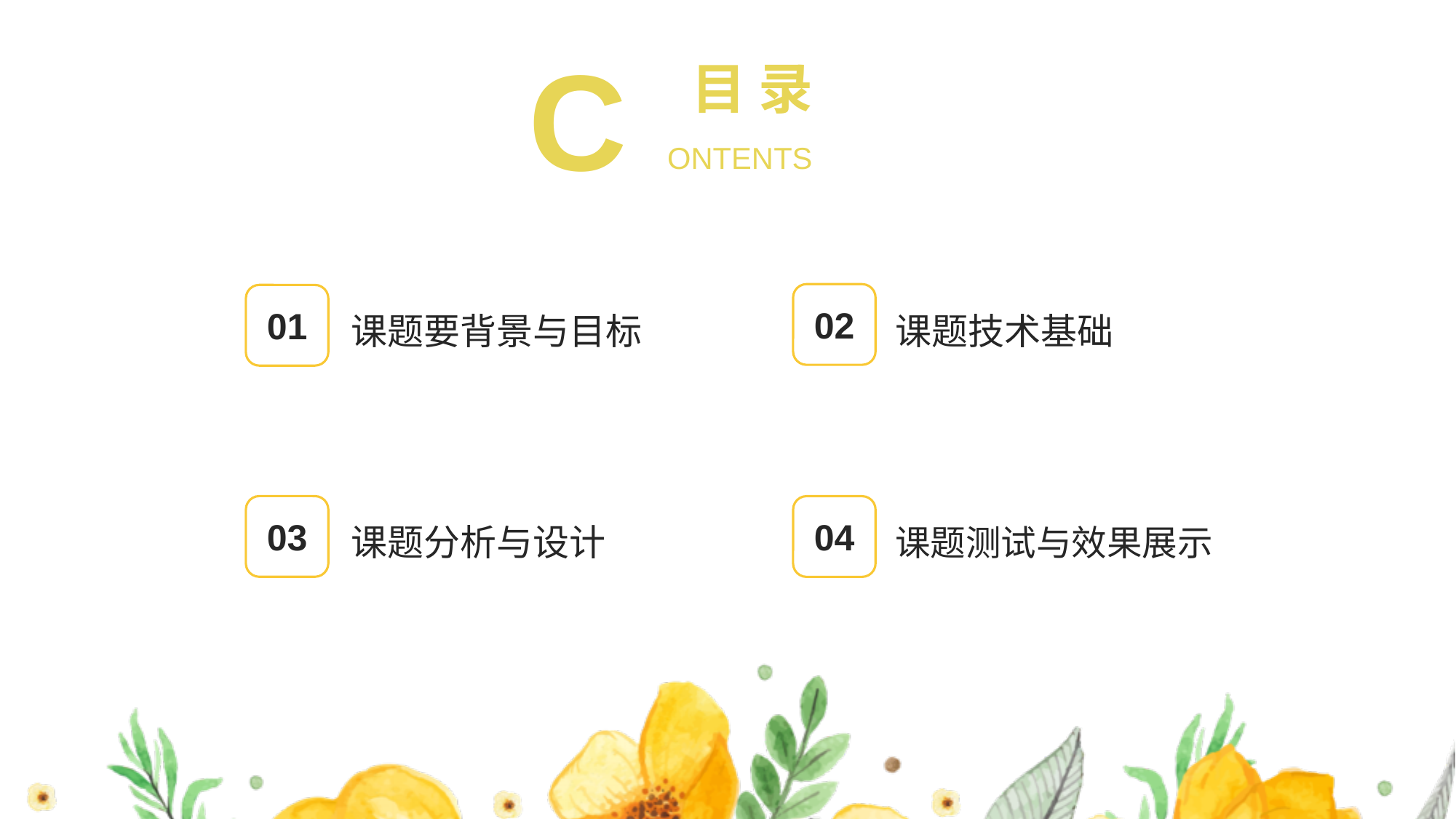

C
目 录
ONTENTS
02
01
课题要背景与目标
课题技术基础
03
04
课题分析与设计
课题测试与效果展示